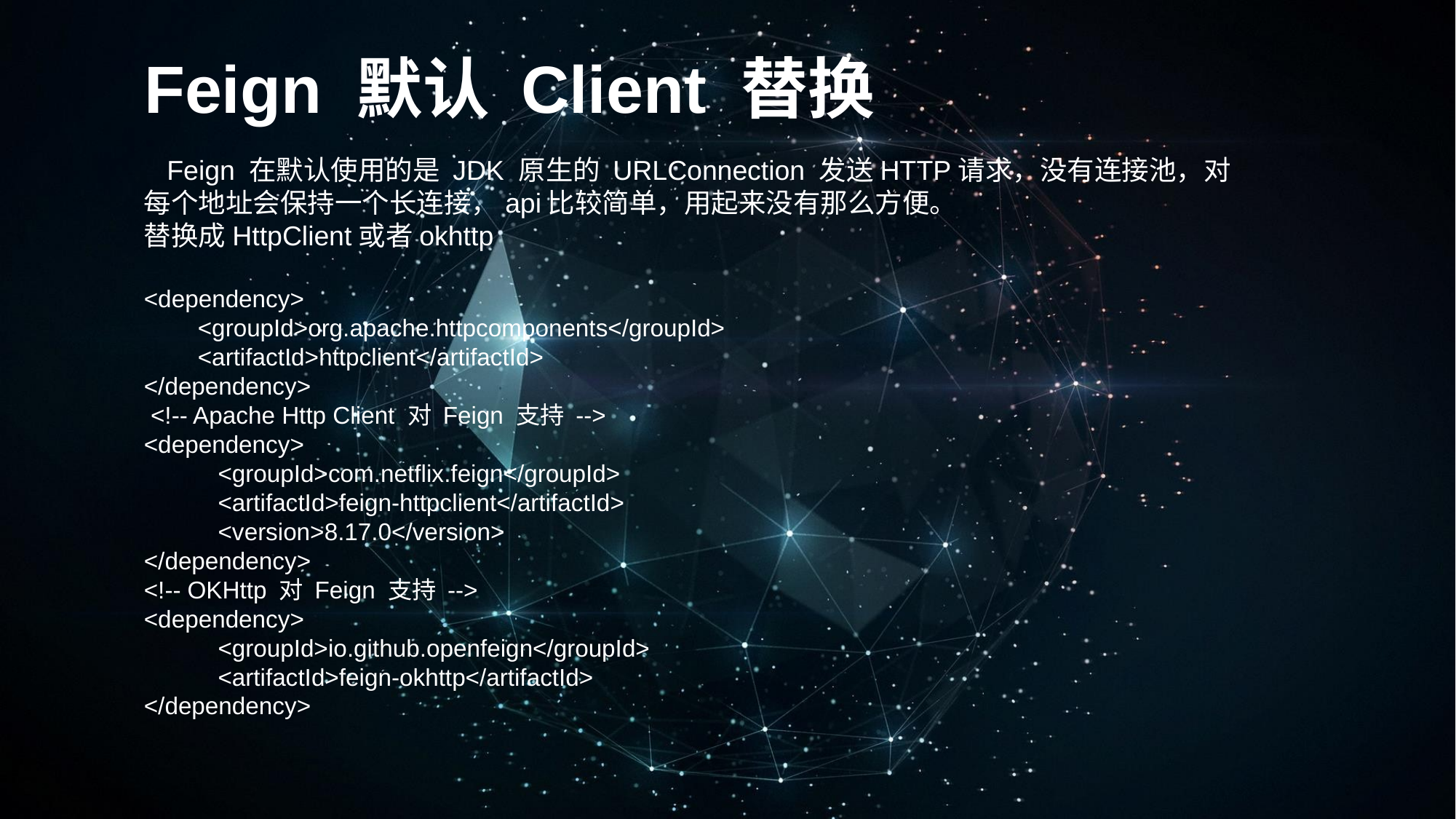

Feign 默认 Client 替换
   Feign 在默认使用的是 JDK 原生的 URLConnection 发送HTTP请求，没有连接池，对每个地址会保持一个长连接，api比较简单，用起来没有那么方便。
替换成HttpClient或者okhttp

<dependency>
        <groupId>org.apache.httpcomponents</groupId>
        <artifactId>httpclient</artifactId>
</dependency>
 <!-- Apache Http Client 对 Feign 支持 -->
<dependency>
           <groupId>com.netflix.feign</groupId>
           <artifactId>feign-httpclient</artifactId>
           <version>8.17.0</version>
</dependency>
<!-- OKHttp 对 Feign 支持 -->
<dependency>
           <groupId>io.github.openfeign</groupId>
           <artifactId>feign-okhttp</artifactId>
</dependency>